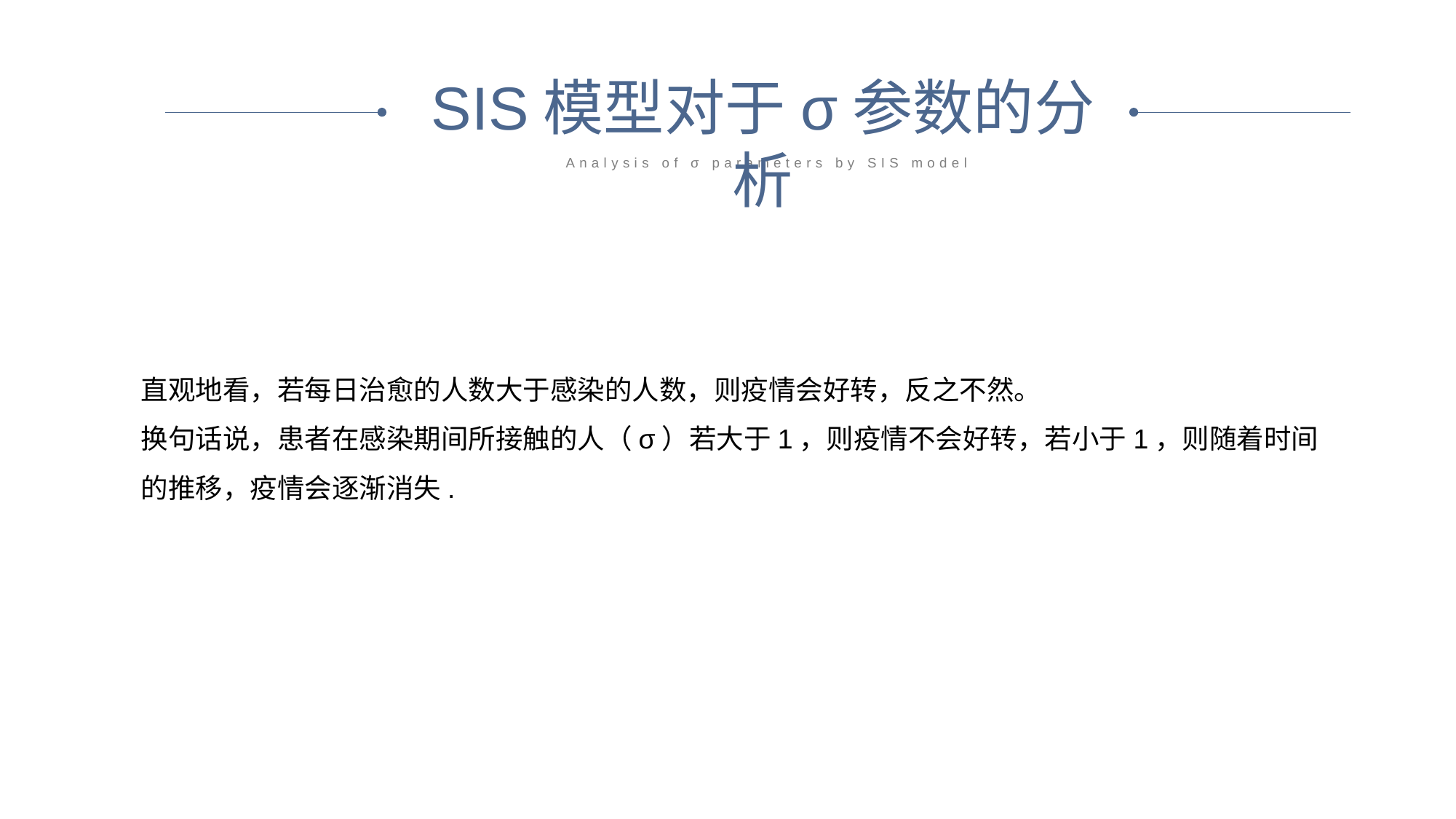

SIS模型对于σ参数的分析
Analysis of σ parameters by SIS model
直观地看，若每日治愈的人数大于感染的人数，则疫情会好转，反之不然。
换句话说，患者在感染期间所接触的人（σ）若大于1，则疫情不会好转，若小于1，则随着时间的推移，疫情会逐渐消失.
50%
98%